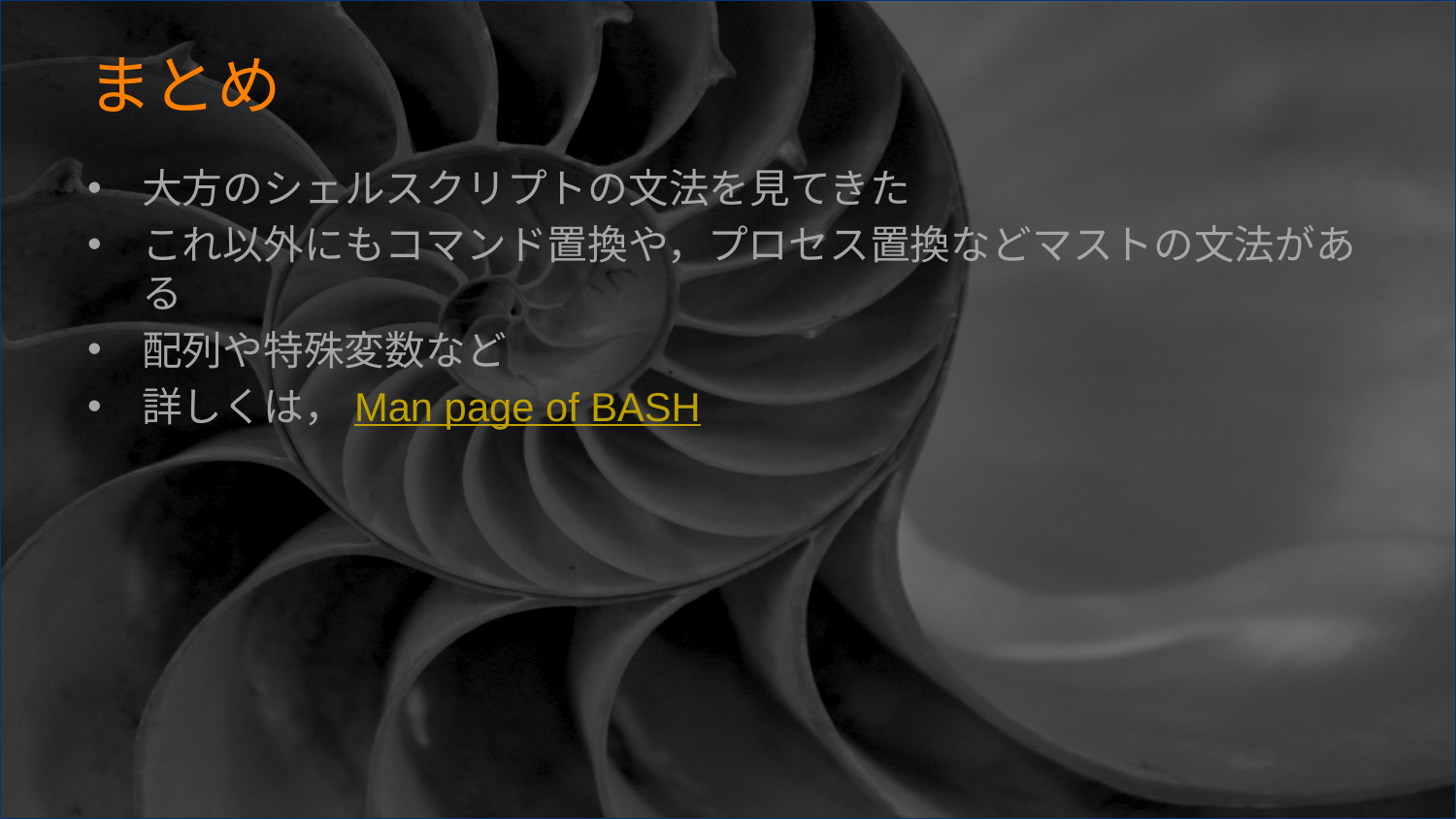

# まとめ
大方のシェルスクリプトの文法を見てきた
これ以外にもコマンド置換や，プロセス置換などマストの文法がある
配列や特殊変数など
詳しくは，Man page of BASH